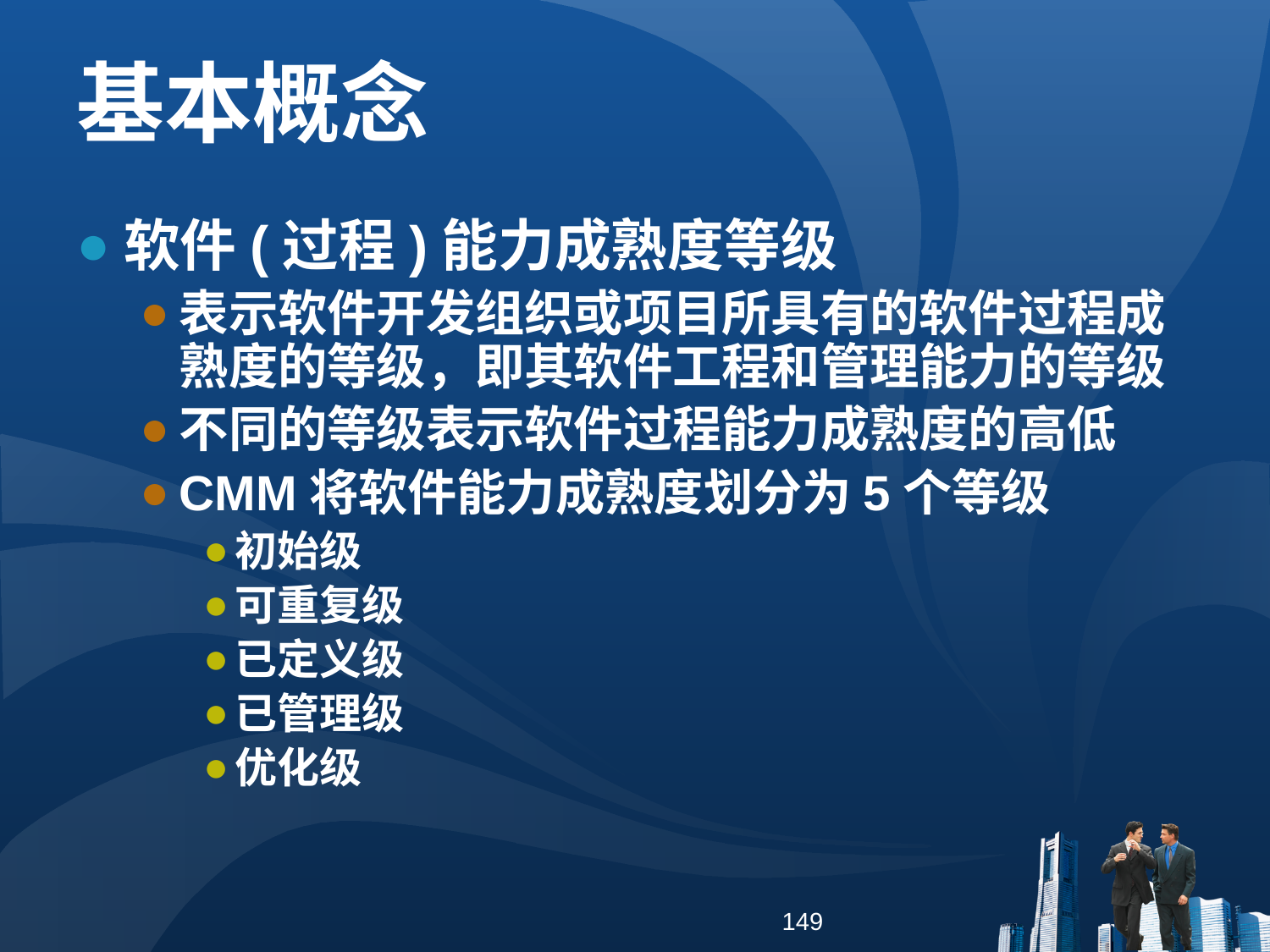

# 基本概念
软件(过程)能力成熟度等级
表示软件开发组织或项目所具有的软件过程成熟度的等级，即其软件工程和管理能力的等级
不同的等级表示软件过程能力成熟度的高低
CMM将软件能力成熟度划分为5个等级
初始级
可重复级
已定义级
已管理级
优化级
149